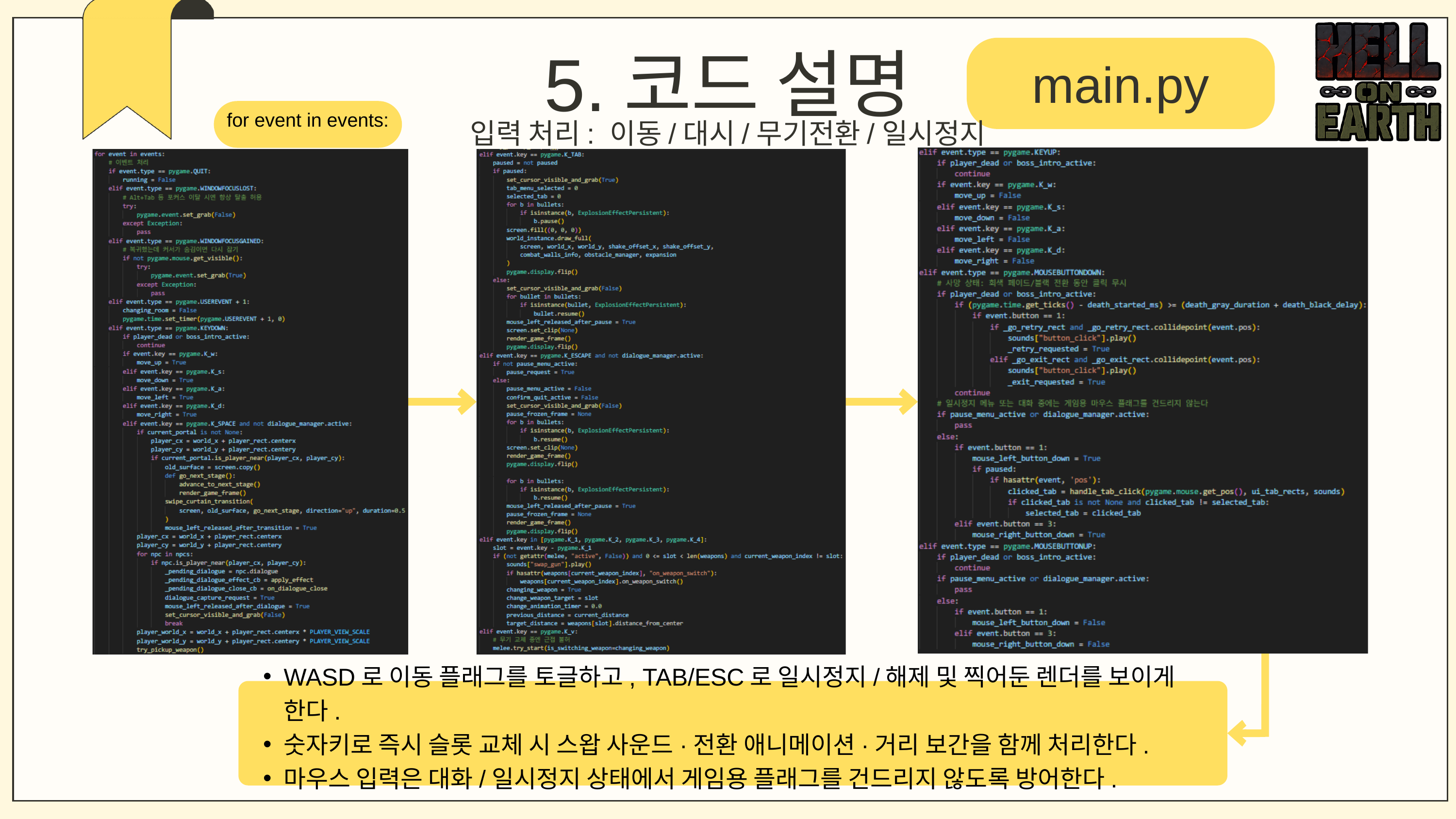

5.코드 설명

main.py

for event in events:
입력 처리: 이동/대시/무기전환/일시정지

WASD로 이동 플래그를 토글하고, TAB/ESC로 일시정지/해제 및 찍어둔 렌더를 보이게 한다.
숫자키로 즉시 슬롯 교체 시 스왑 사운드·전환 애니메이션·거리 보간을 함께 처리한다.
마우스 입력은 대화/일시정지 상태에서 게임용 플래그를 건드리지 않도록 방어한다.